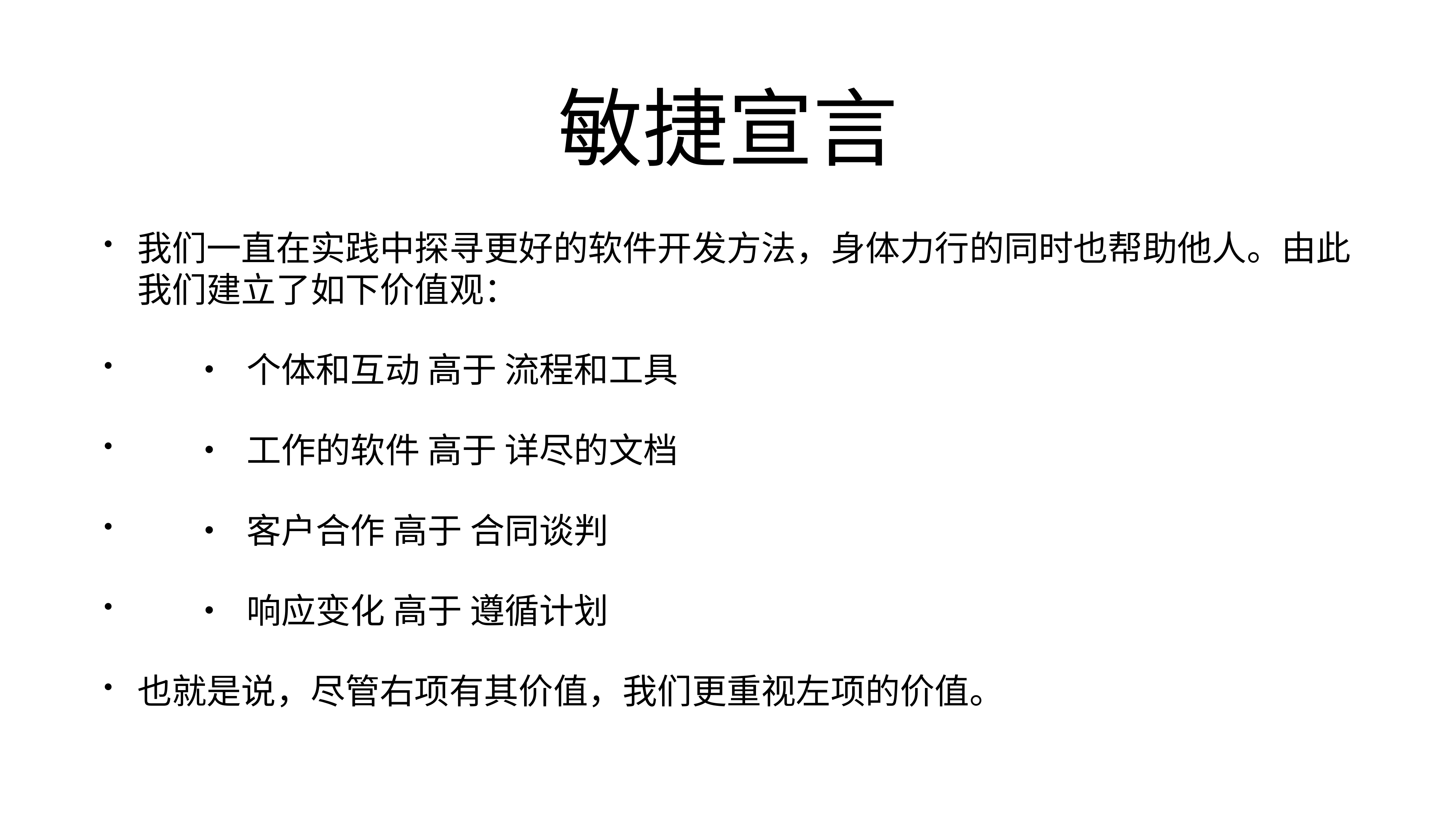

# 敏捷宣言
我们一直在实践中探寻更好的软件开发方法，身体力行的同时也帮助他人。由此我们建立了如下价值观：
	•	个体和互动 高于 流程和工具
	•	工作的软件 高于 详尽的文档
	•	客户合作 高于 合同谈判
	•	响应变化 高于 遵循计划
也就是说，尽管右项有其价值，我们更重视左项的价值。